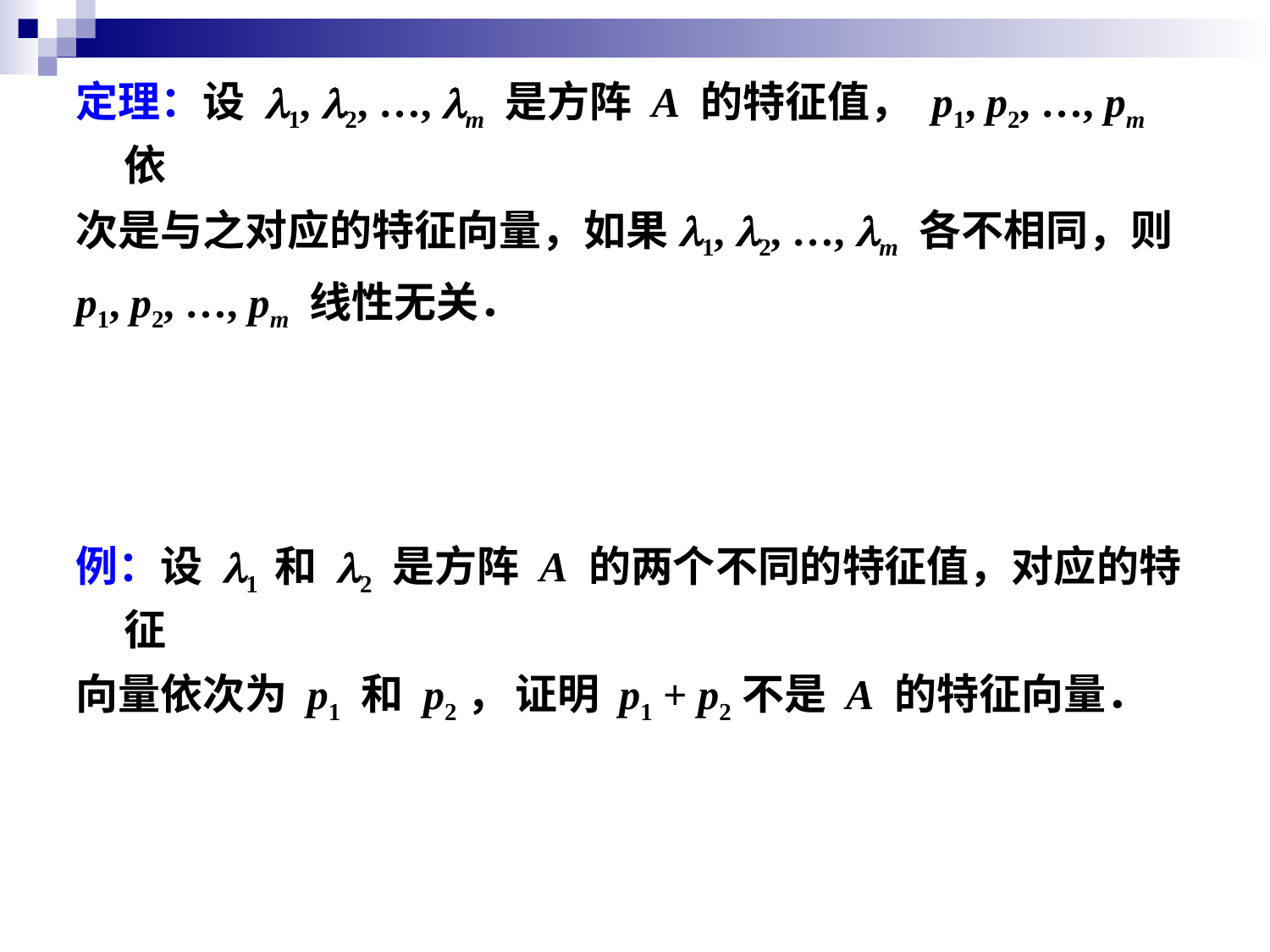

定理：设 λ1, λ2, …, λm 是方阵 A 的特征值， p1, p2, …, pm 依
次是与之对应的特征向量，如果λ1, λ2, …, λm 各不相同，则
p1, p2, …, pm 线性无关．

例：设 λ1 和 λ2 是方阵 A 的两个不同的特征值，对应的特征
向量依次为 p1 和 p2， 证明 p1 + p2不是 A 的特征向量．